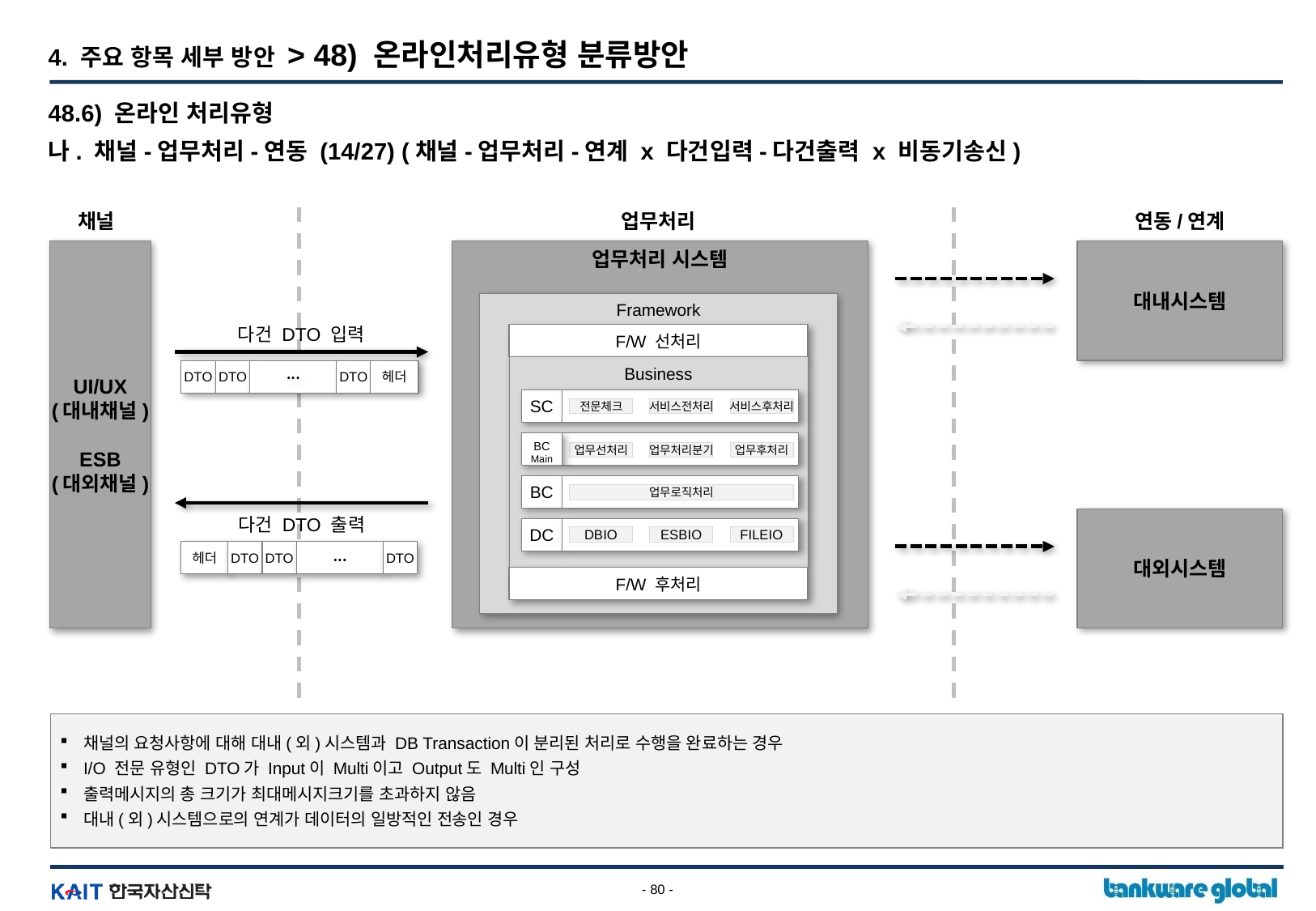

4. 주요 항목 세부 방안 > 48) 온라인처리유형 분류방안
48.6) 온라인 처리유형
나. 채널-업무처리-연동 (14/27) (채널-업무처리-연계 x 다건입력-다건출력 x 비동기송신)
채널
연동/연계
업무처리
UI/UX
(대내채널)

ESB
(대외채널)
업무처리 시스템
대내시스템
Framework
다건 DTO 입력
F/W 선처리
Business
DTO
DTO

DTO
헤더

SC

전문체크
서비스전처리
서비스후처리
BC
Main

업무선처리
업무처리분기
업무후처리
BC

업무로직처리
다건 DTO 출력
대외시스템
DC

DBIO
ESBIO
FILEIO
헤더
DTO
DTO

DTO

F/W 후처리
채널의 요청사항에 대해 대내(외)시스템과 DB Transaction이 분리된 처리로 수행을 완료하는 경우
I/O 전문 유형인 DTO가 Input이 Multi이고 Output도 Multi인 구성
출력메시지의 총 크기가 최대메시지크기를 초과하지 않음
대내(외)시스템으로의 연계가 데이터의 일방적인 전송인 경우